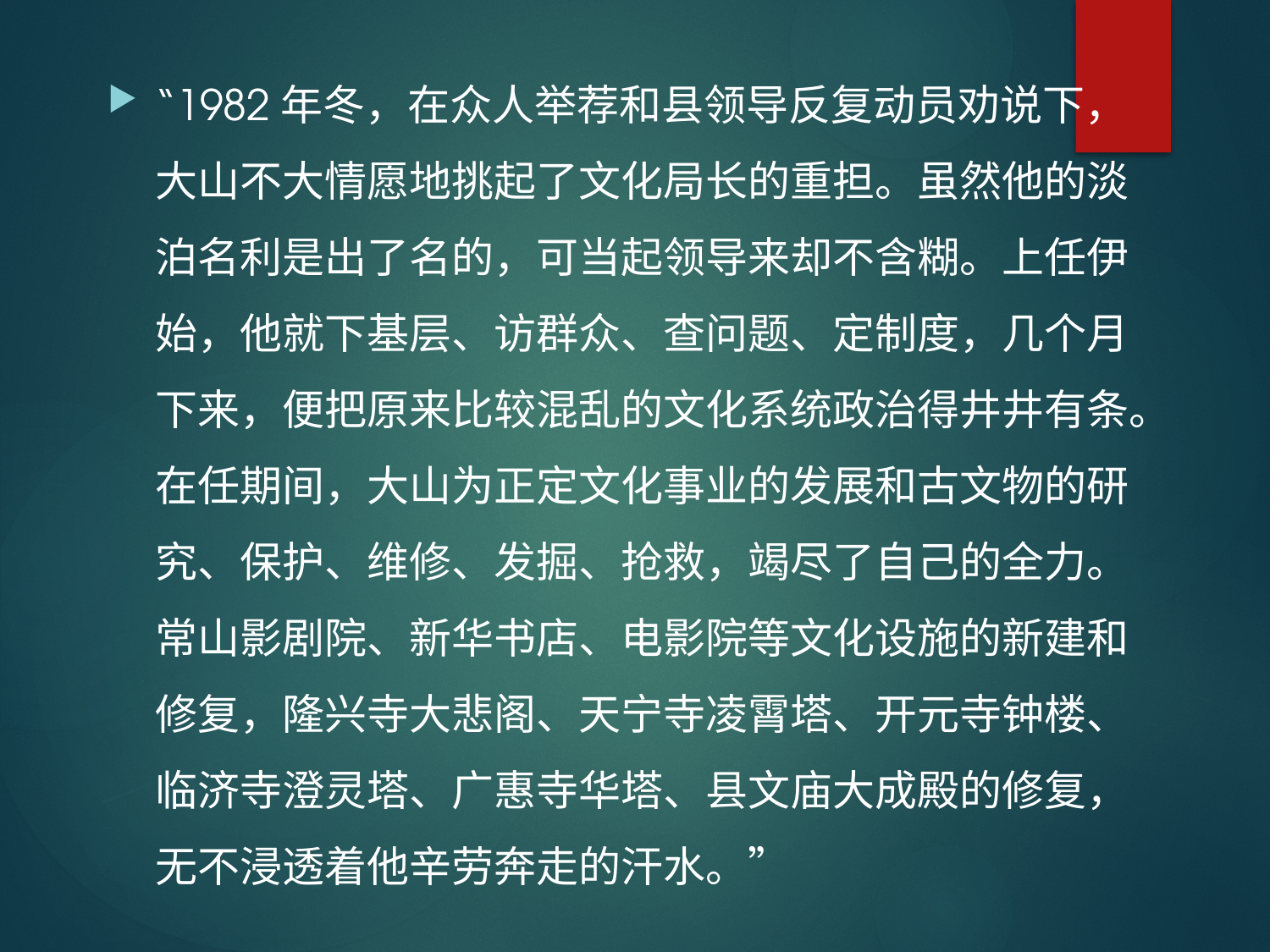

“1982年冬，在众人举荐和县领导反复动员劝说下，大山不大情愿地挑起了文化局长的重担。虽然他的淡泊名利是出了名的，可当起领导来却不含糊。上任伊始，他就下基层、访群众、查问题、定制度，几个月下来，便把原来比较混乱的文化系统政治得井井有条。在任期间，大山为正定文化事业的发展和古文物的研究、保护、维修、发掘、抢救，竭尽了自己的全力。常山影剧院、新华书店、电影院等文化设施的新建和修复，隆兴寺大悲阁、天宁寺凌霄塔、开元寺钟楼、临济寺澄灵塔、广惠寺华塔、县文庙大成殿的修复，无不浸透着他辛劳奔走的汗水。”
#